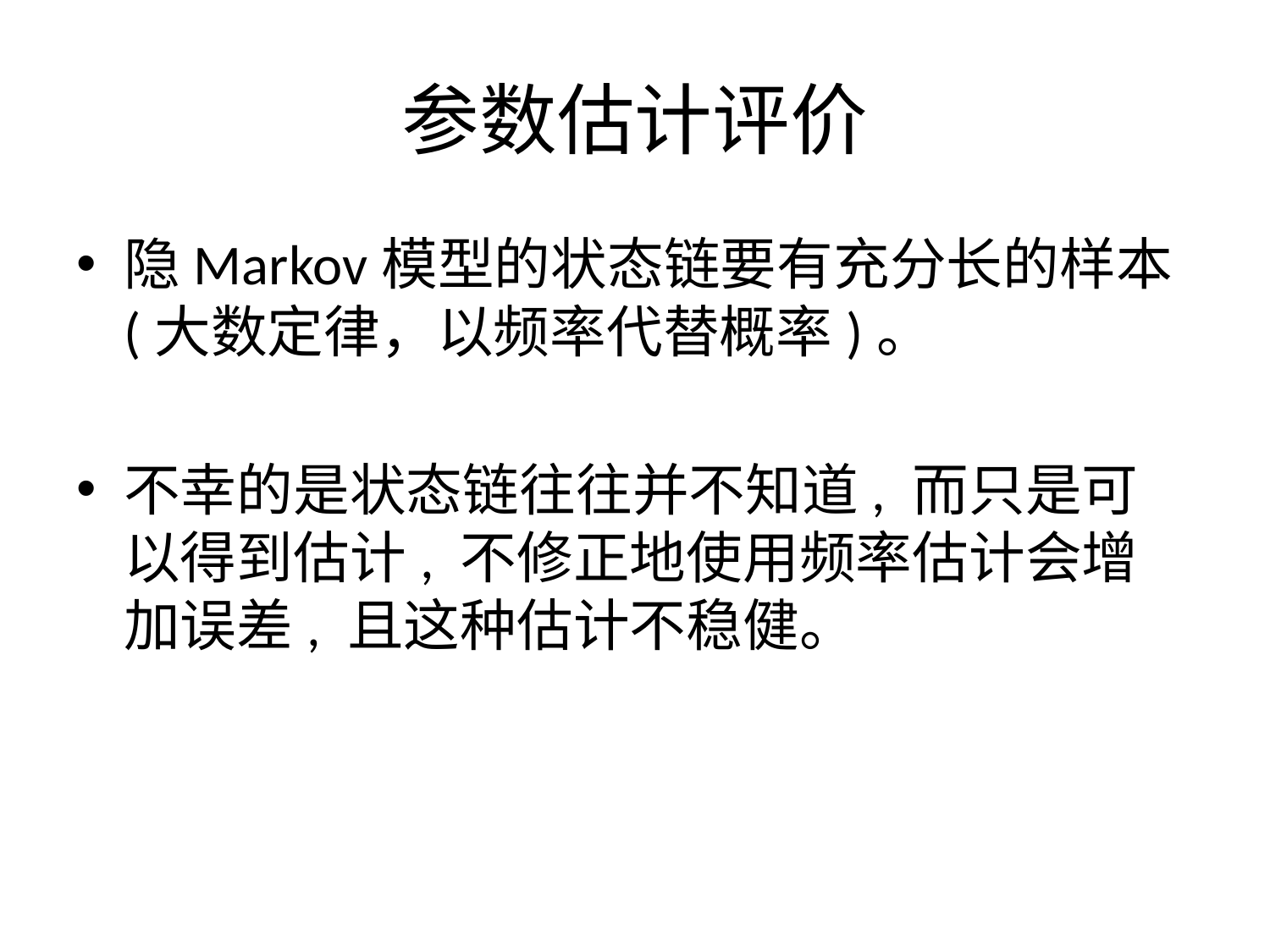

# 参数估计评价
隐Markov模型的状态链要有充分长的样本(大数定律，以频率代替概率)。

不幸的是状态链往往并不知道, 而只是可以得到估计, 不修正地使用频率估计会增加误差, 且这种估计不稳健。